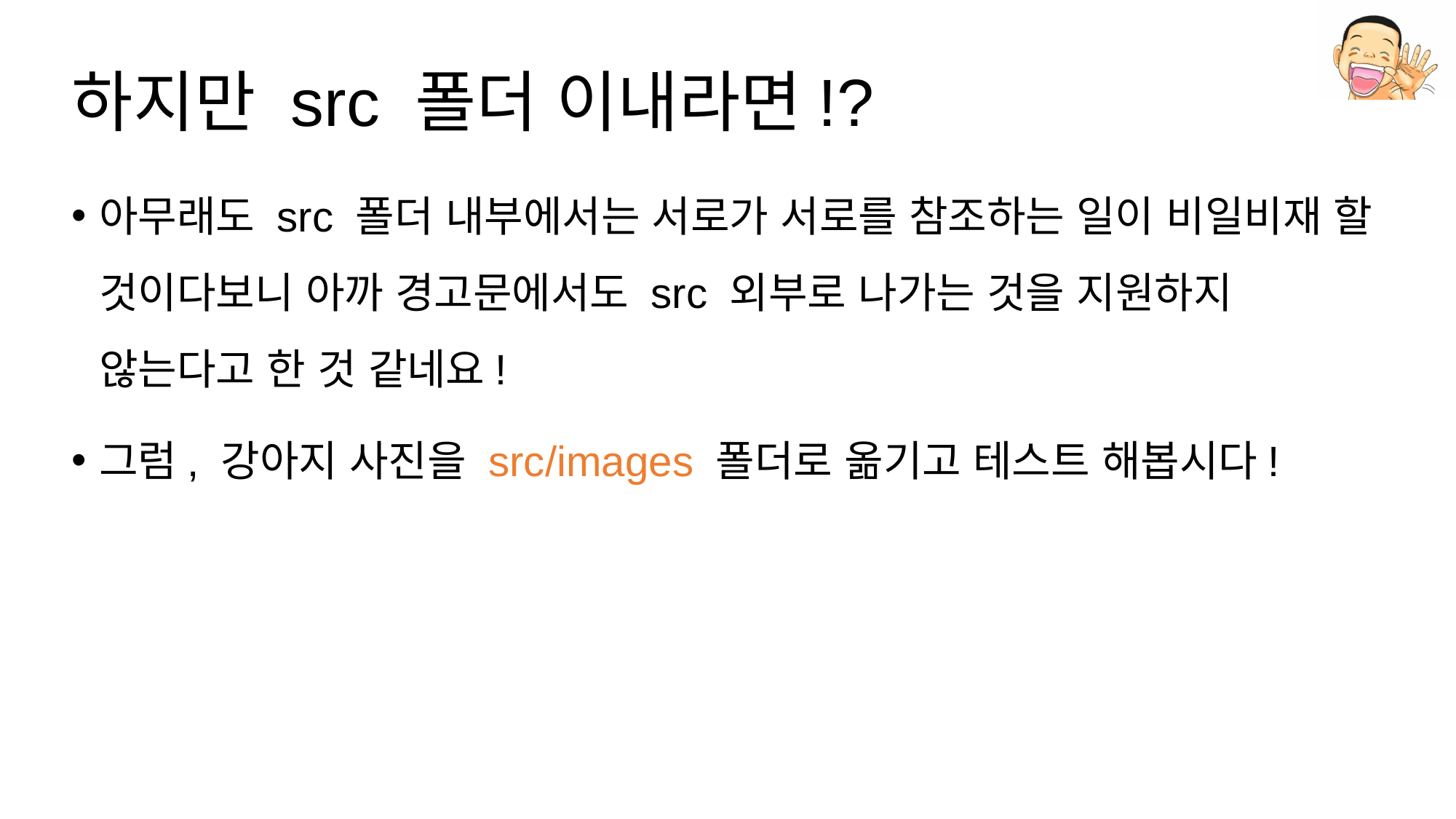

# 하지만 src 폴더 이내라면!?
아무래도 src 폴더 내부에서는 서로가 서로를 참조하는 일이 비일비재 할 것이다보니 아까 경고문에서도 src 외부로 나가는 것을 지원하지 않는다고 한 것 같네요!
그럼, 강아지 사진을 src/images 폴더로 옮기고 테스트 해봅시다!